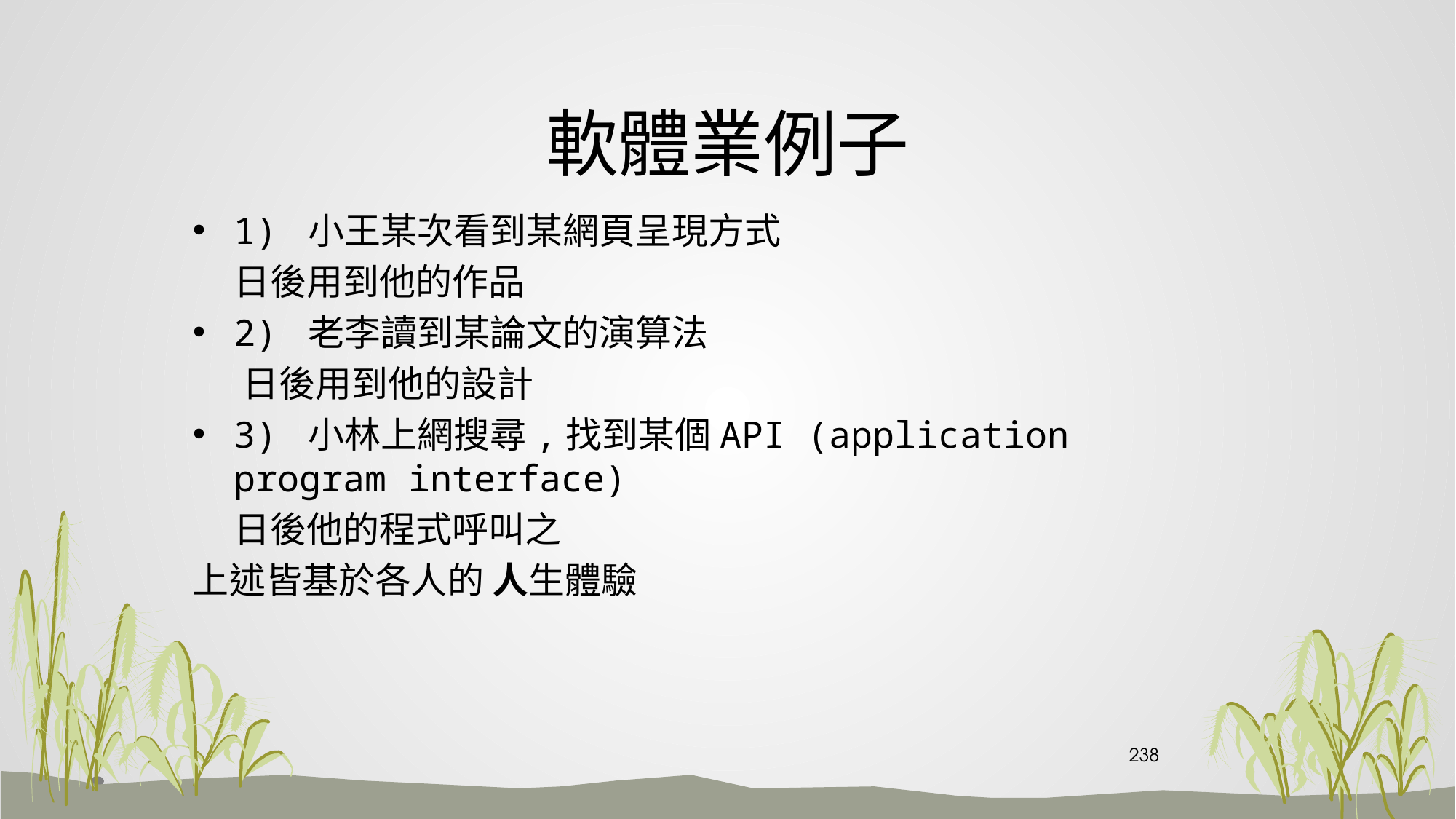

# 軟體業例子
1) 小王某次看到某網頁呈現方式
    日後用到他的作品
2) 老李讀到某論文的演算法
     日後用到他的設計
3) 小林上網搜尋,找到某個API (application program interface)
    日後他的程式呼叫之
上述皆基於各人的 人生體驗
238